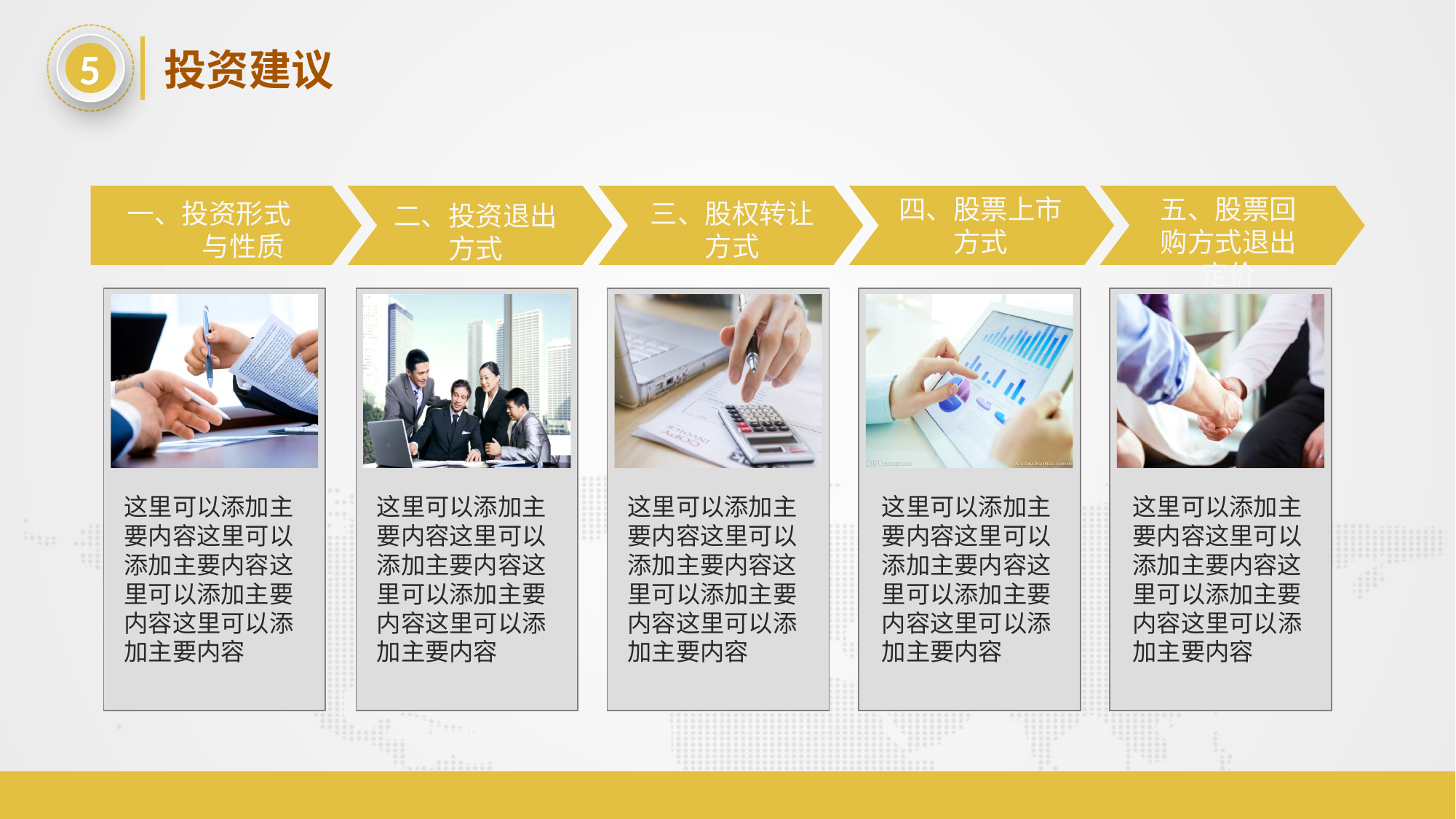

5

投资建议

四、股票上市方式
五、股票回购方式退出定价
三、股权转让方式
一、投资形式            与性质
二、投资退出方式

这里可以添加主要内容这里可以添加主要内容这里可以添加主要内容这里可以添加主要内容
这里可以添加主要内容这里可以添加主要内容这里可以添加主要内容这里可以添加主要内容
这里可以添加主要内容这里可以添加主要内容这里可以添加主要内容这里可以添加主要内容
这里可以添加主要内容这里可以添加主要内容这里可以添加主要内容这里可以添加主要内容
这里可以添加主要内容这里可以添加主要内容这里可以添加主要内容这里可以添加主要内容